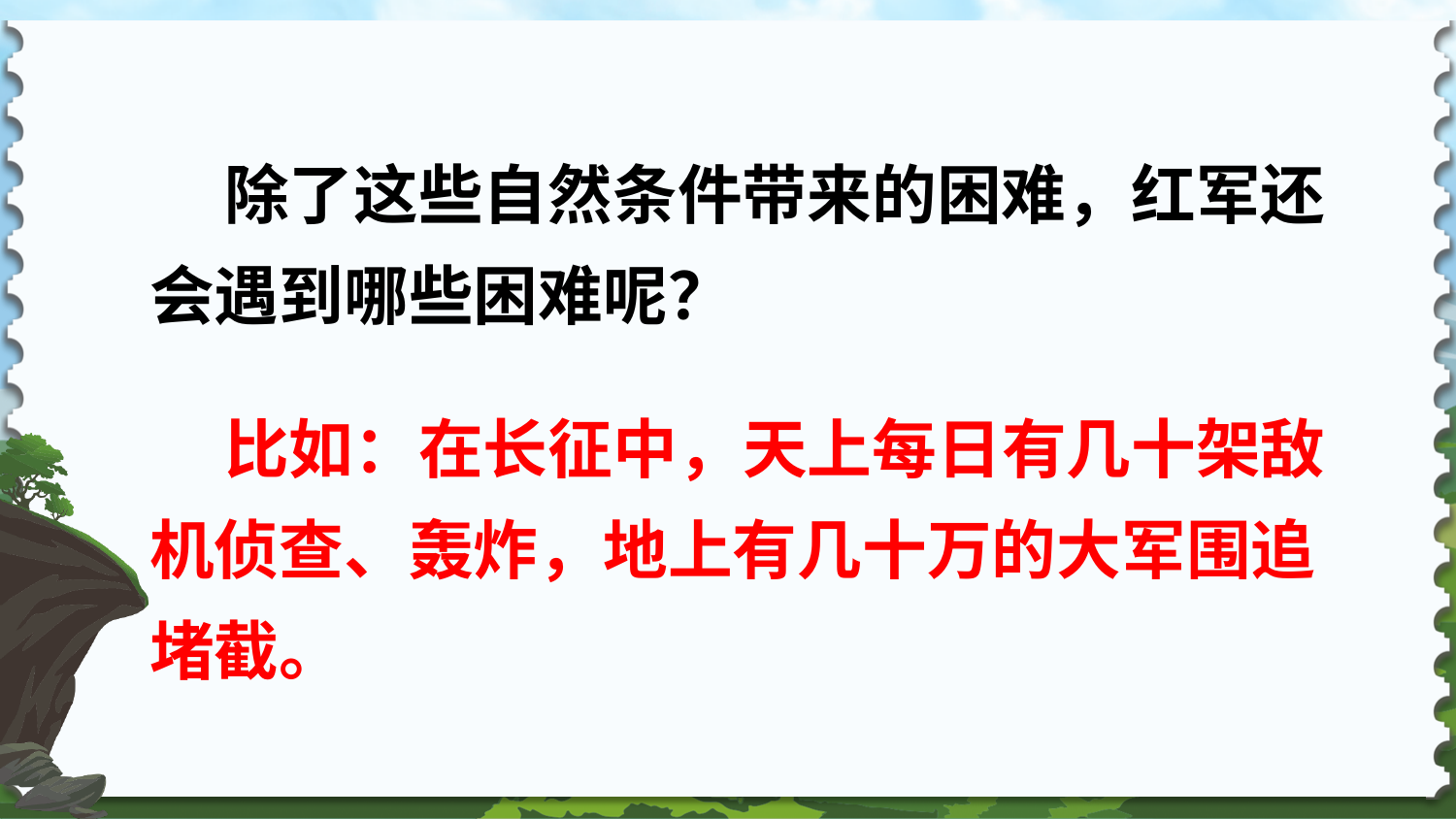

除了这些自然条件带来的困难，红军还会遇到哪些困难呢？
    比如：在长征中，天上每日有几十架敌机侦查、轰炸，地上有几十万的大军围追堵截。